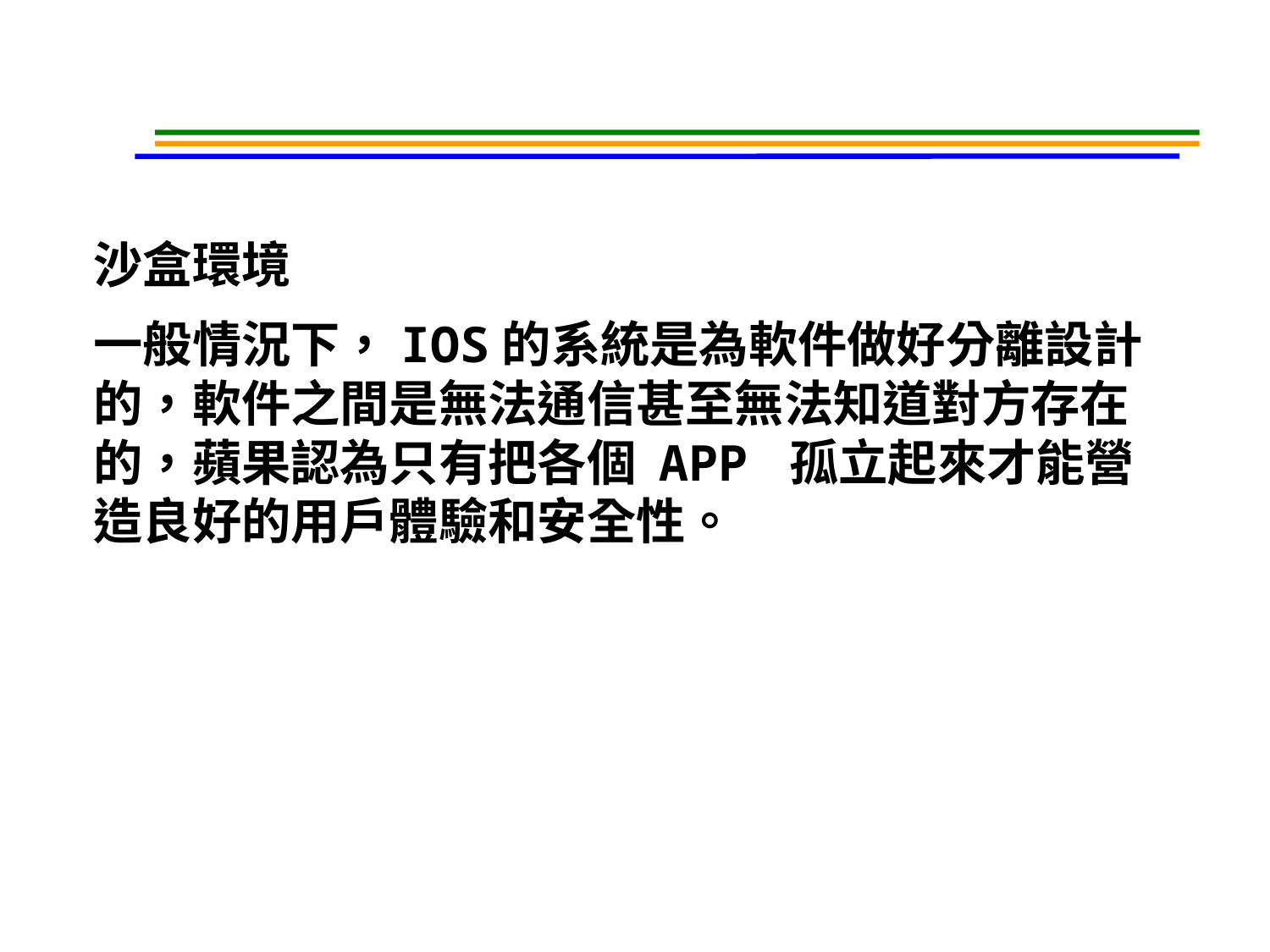

#
沙盒環境
一般情況下，iOS的系統是為軟件做好分離設計的，軟件之間是無法通信甚至無法知道對方存在的，蘋果認為只有把各個 App 孤立起來才能營造良好的用戶體驗和安全性。